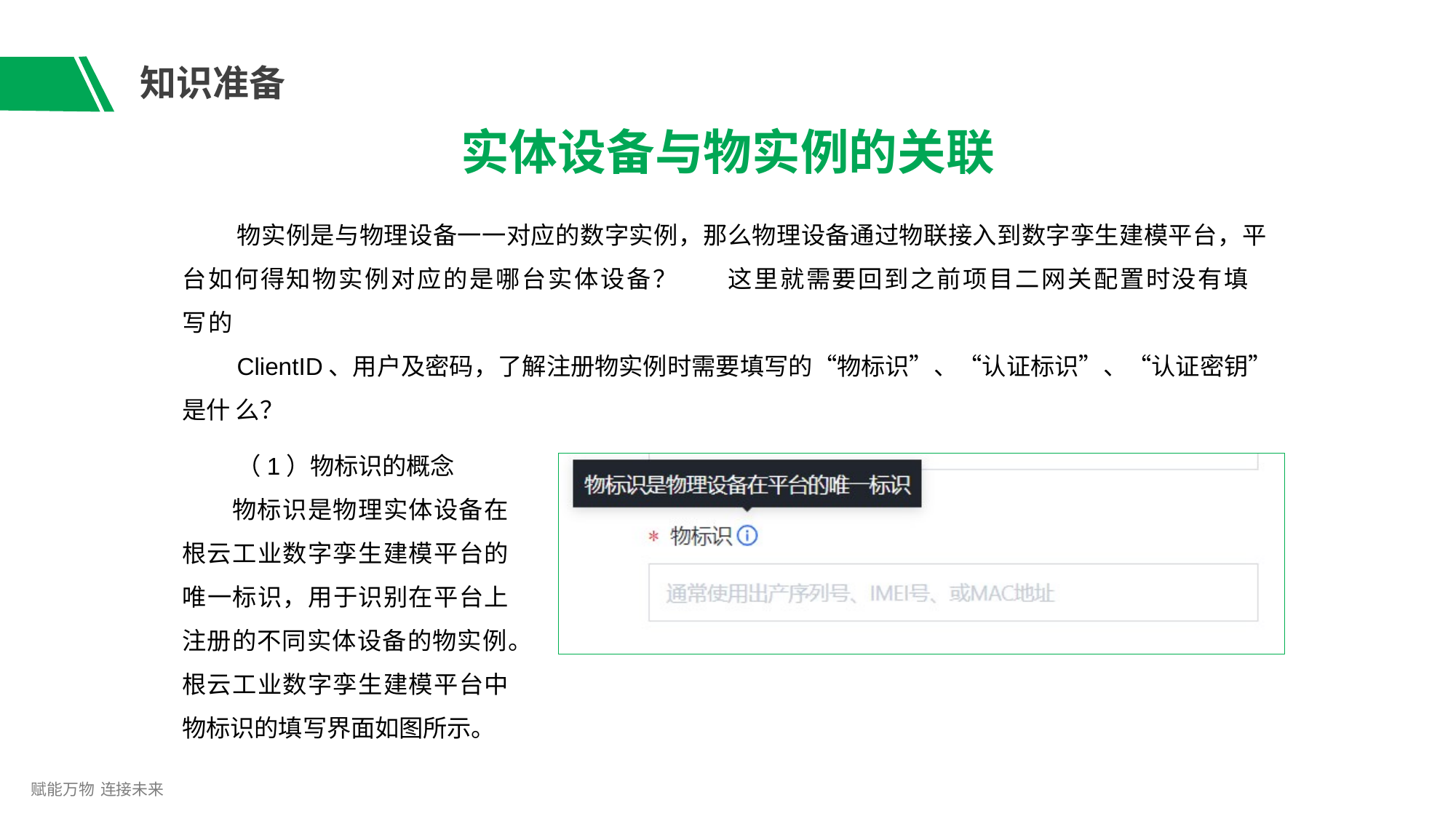

# 知识准备
实体设备与物实例的关联
物实例是与物理设备一一对应的数字实例，那么物理设备通过物联接入到数字孪生建模平台，平 台如何得知物实例对应的是哪台实体设备？	这里就需要回到之前项目二网关配置时没有填写的
ClientID、用户及密码，了解注册物实例时需要填写的“物标识”、“认证标识”、“认证密钥”是什 么？
（1）物标识的概念
物标识是物理实体设备在 根云工业数字孪生建模平台的 唯一标识，用于识别在平台上 注册的不同实体设备的物实例。 根云工业数字孪生建模平台中 物标识的填写界面如图所示。

赋能万物 连接未来